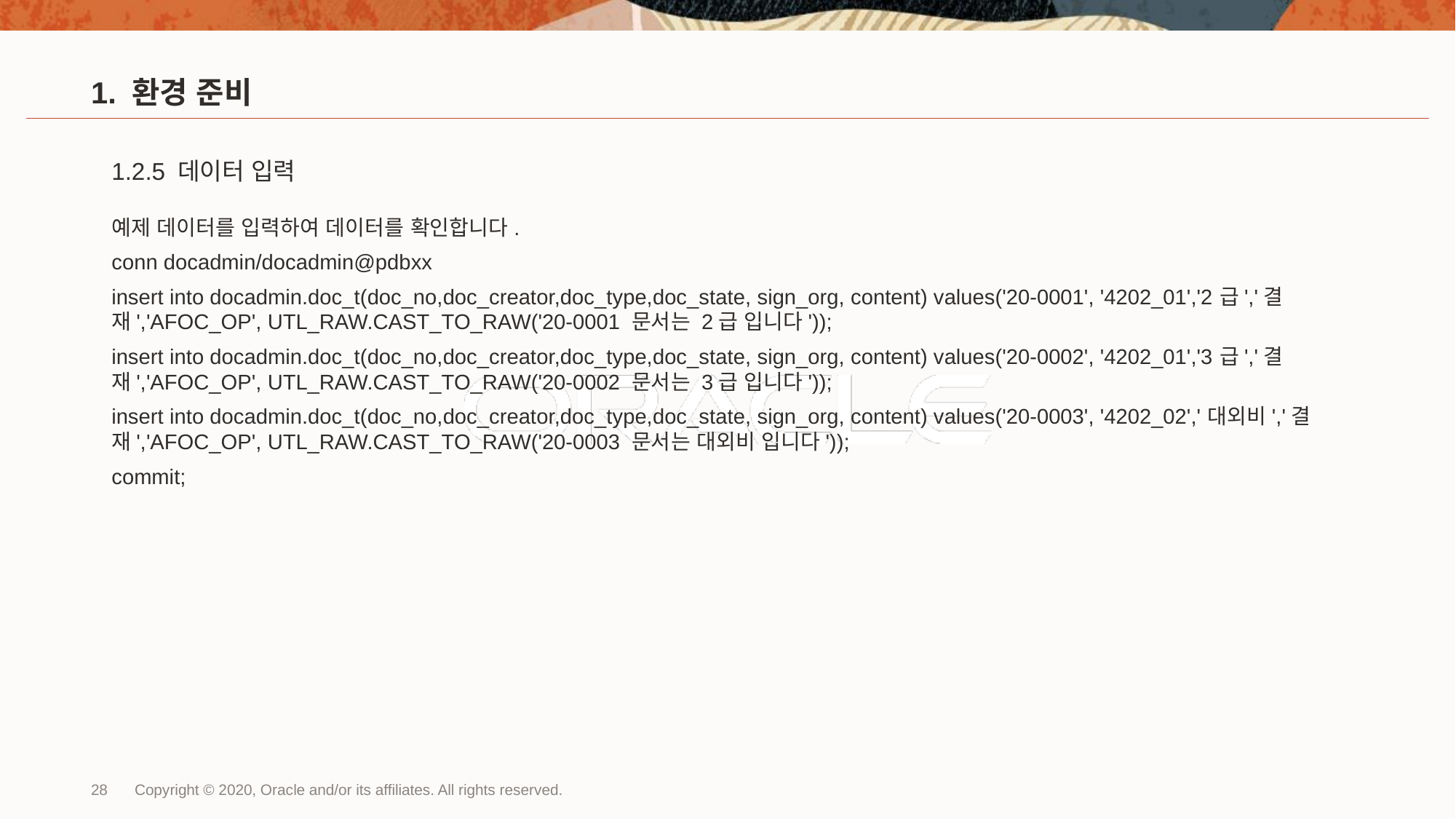

# 1. 환경 준비
1.2.5 데이터 입력

예제 데이터를 입력하여 데이터를 확인합니다.
conn docadmin/docadmin@pdbxx
insert into docadmin.doc_t(doc_no,doc_creator,doc_type,doc_state, sign_org, content) values('20-0001', '4202_01','2급','결재','AFOC_OP', UTL_RAW.CAST_TO_RAW('20-0001 문서는 2급 입니다'));
insert into docadmin.doc_t(doc_no,doc_creator,doc_type,doc_state, sign_org, content) values('20-0002', '4202_01','3급','결재','AFOC_OP', UTL_RAW.CAST_TO_RAW('20-0002 문서는 3급 입니다'));
insert into docadmin.doc_t(doc_no,doc_creator,doc_type,doc_state, sign_org, content) values('20-0003', '4202_02','대외비','결재','AFOC_OP', UTL_RAW.CAST_TO_RAW('20-0003 문서는 대외비 입니다'));
commit;

28
Copyright © 2020, Oracle and/or its affiliates. All rights reserved.